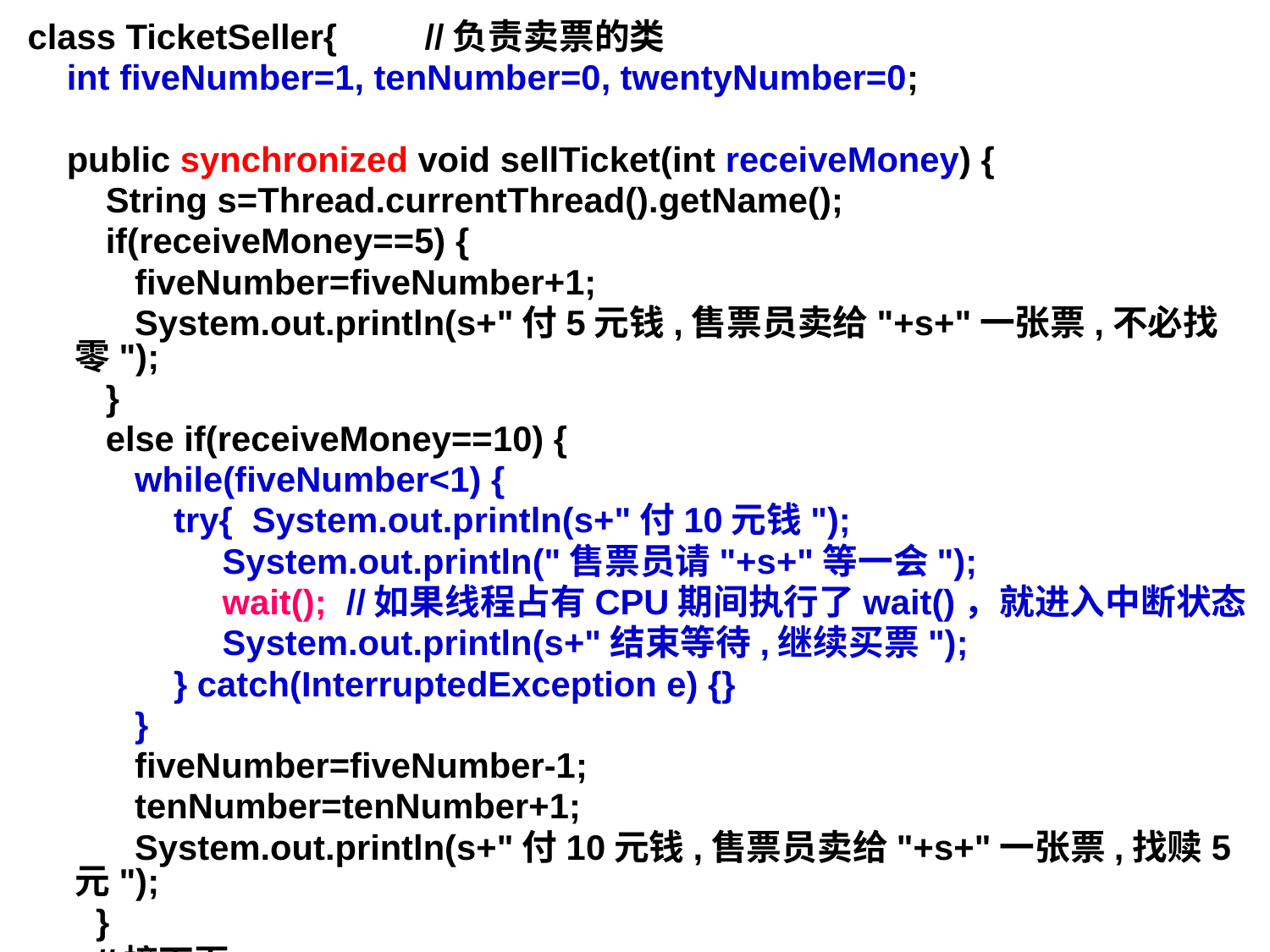

class TicketSeller{         //负责卖票的类
    int fiveNumber=1, tenNumber=0, twentyNumber=0;

    public synchronized void sellTicket(int receiveMoney) {
        String s=Thread.currentThread().getName();
        if(receiveMoney==5) {
           fiveNumber=fiveNumber+1;
           System.out.println(s+"付5元钱,售票员卖给"+s+"一张票,不必找零");
        }
        else if(receiveMoney==10) {
           while(fiveNumber<1) {
               try{  System.out.println(s+"付10元钱");
                    System.out.println("售票员请"+s+"等一会");
                    wait();  //如果线程占有CPU期间执行了wait()，就进入中断状态
                    System.out.println(s+"结束等待,继续买票");
               } catch(InterruptedException e) {}
           }
           fiveNumber=fiveNumber-1;
           tenNumber=tenNumber+1;
           System.out.println(s+"付10元钱,售票员卖给"+s+"一张票,找赎5元");
       }
       //接下页